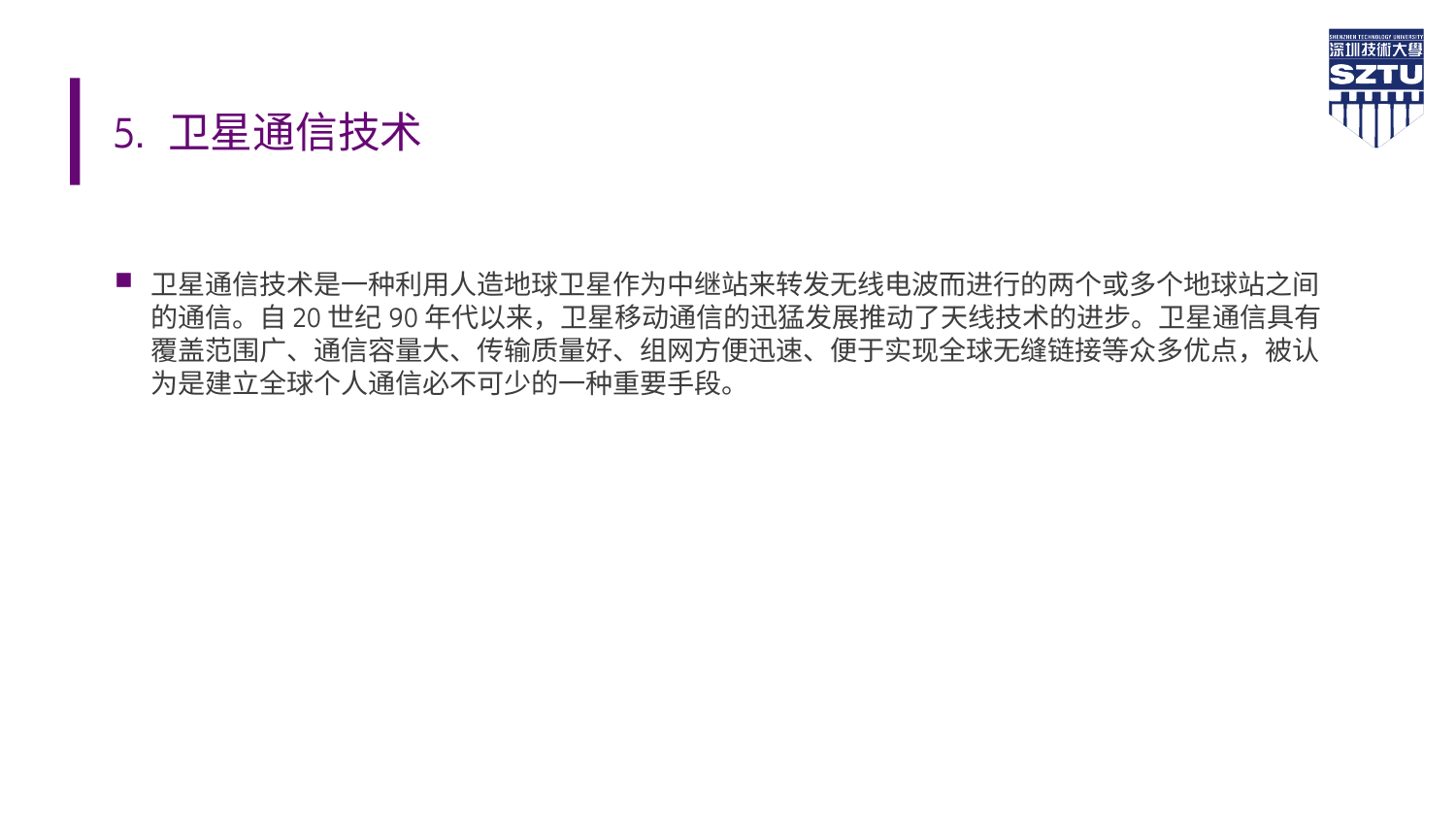

# 5. 卫星通信技术
卫星通信技术是一种利用人造地球卫星作为中继站来转发无线电波而进行的两个或多个地球站之间的通信。自20世纪90年代以来，卫星移动通信的迅猛发展推动了天线技术的进步。卫星通信具有覆盖范围广、通信容量大、传输质量好、组网方便迅速、便于实现全球无缝链接等众多优点，被认为是建立全球个人通信必不可少的一种重要手段。